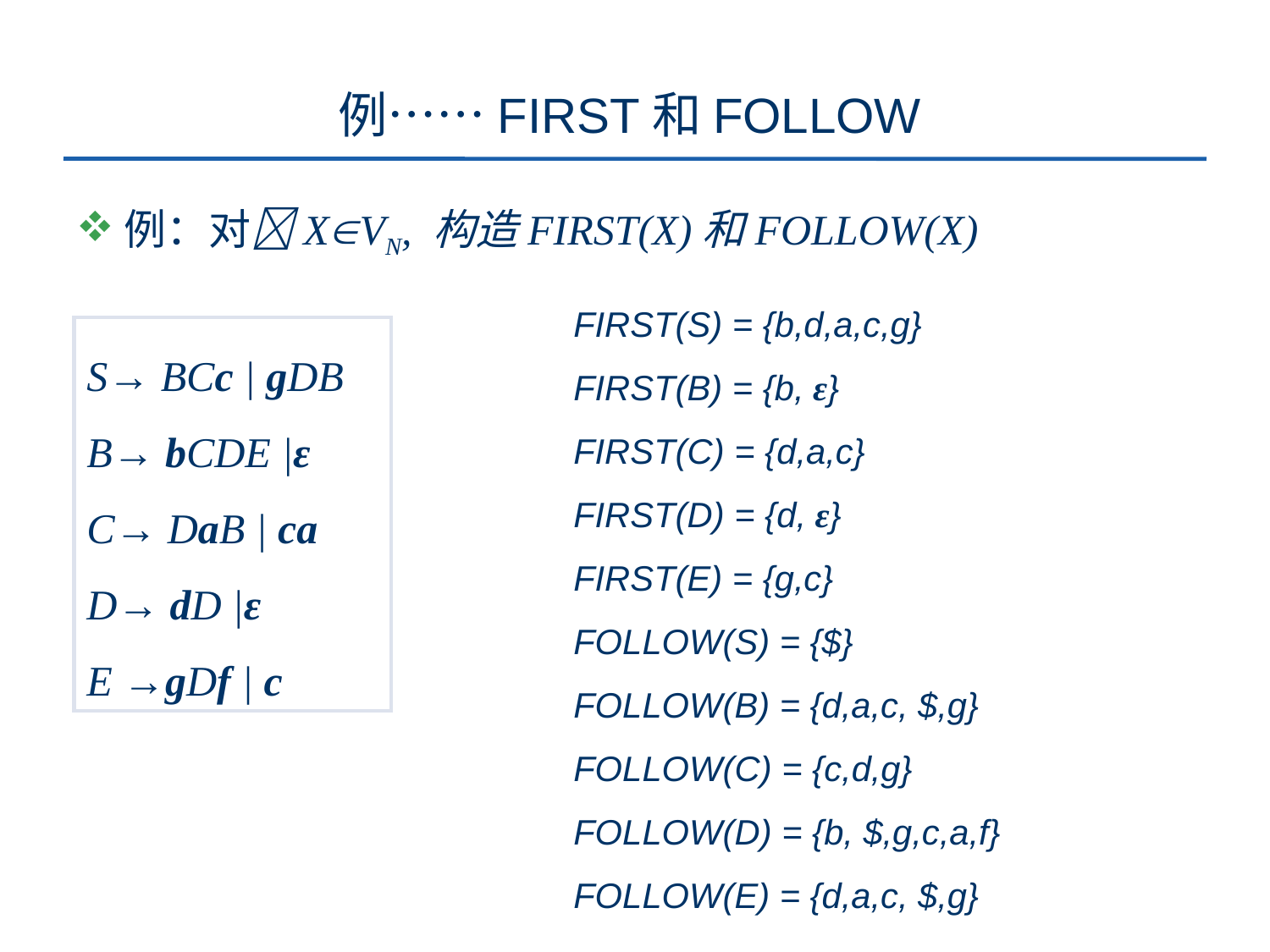

# 例……FIRST和FOLLOW
例：对∀X∈VN, 构造FIRST(X)和FOLLOW(X)

FIRST(S) = {b,d,a,c,g}
FIRST(B) = {b, ε}
FIRST(C) = {d,a,c}
FIRST(D) = {d, ε}
FIRST(E) = {g,c}
FOLLOW(S) = {$}
FOLLOW(B) = {d,a,c, $,g}
FOLLOW(C) = {c,d,g}
FOLLOW(D) = {b, $,g,c,a,f}
FOLLOW(E) = {d,a,c, $,g}
S→ BCc | gDB
B→ bCDE |ε
C→ DaB | ca
D→ dD |ε
E →gDf | c